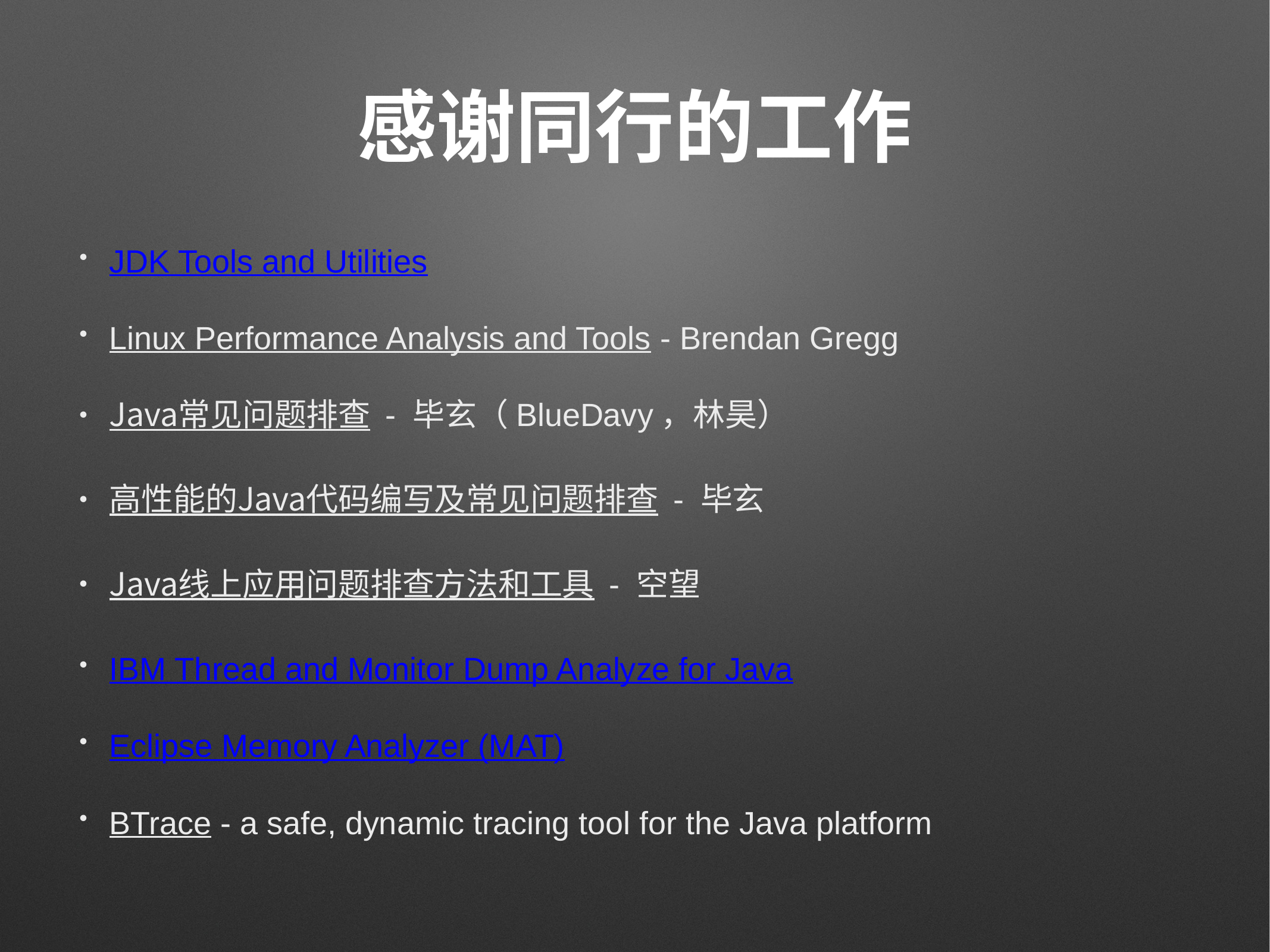

# 感谢同行的工作
JDK Tools and Utilities
Linux Performance Analysis and Tools - Brendan Gregg
Java常见问题排查 - 毕玄（BlueDavy，林昊）
高性能的Java代码编写及常见问题排查 - 毕玄
Java线上应用问题排查方法和工具 - 空望
IBM Thread and Monitor Dump Analyze for Java
Eclipse Memory Analyzer (MAT)
BTrace - a safe, dynamic tracing tool for the Java platform